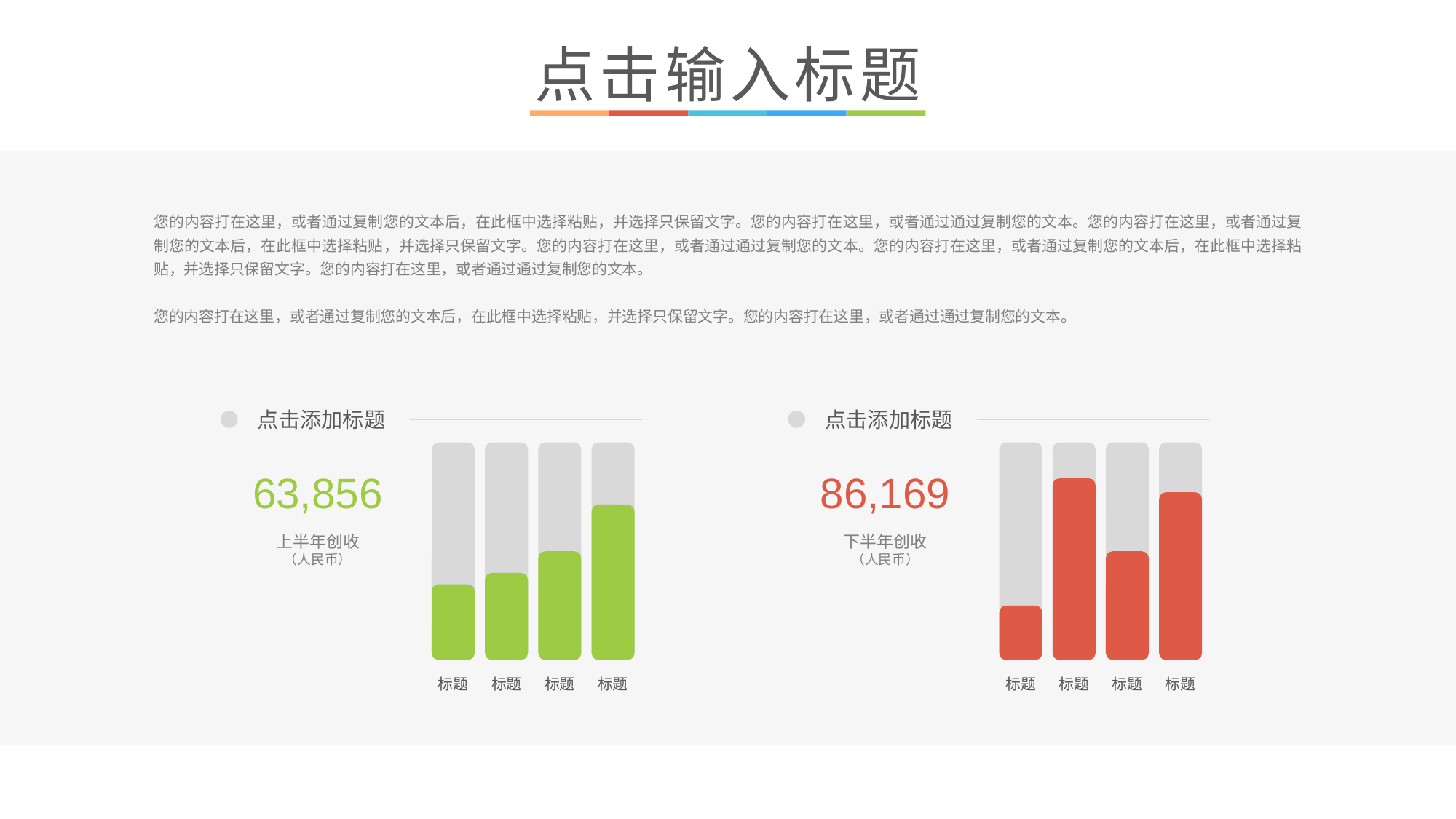

点击输入标题
您的内容打在这里，或者通过复制您的文本后，在此框中选择粘贴，并选择只保留文字。您的内容打在这里，或者通过通过复制您的文本。您的内容打在这里，或者通过复制您的文本后，在此框中选择粘贴，并选择只保留文字。您的内容打在这里，或者通过通过复制您的文本。您的内容打在这里，或者通过复制您的文本后，在此框中选择粘贴，并选择只保留文字。您的内容打在这里，或者通过通过复制您的文本。

您的内容打在这里，或者通过复制您的文本后，在此框中选择粘贴，并选择只保留文字。您的内容打在这里，或者通过通过复制您的文本。
点击添加标题
点击添加标题

63,856
86,169

上半年创收
（人民币）
下半年创收
（人民币）

标题
标题
标题
标题
标题
标题
标题
标题